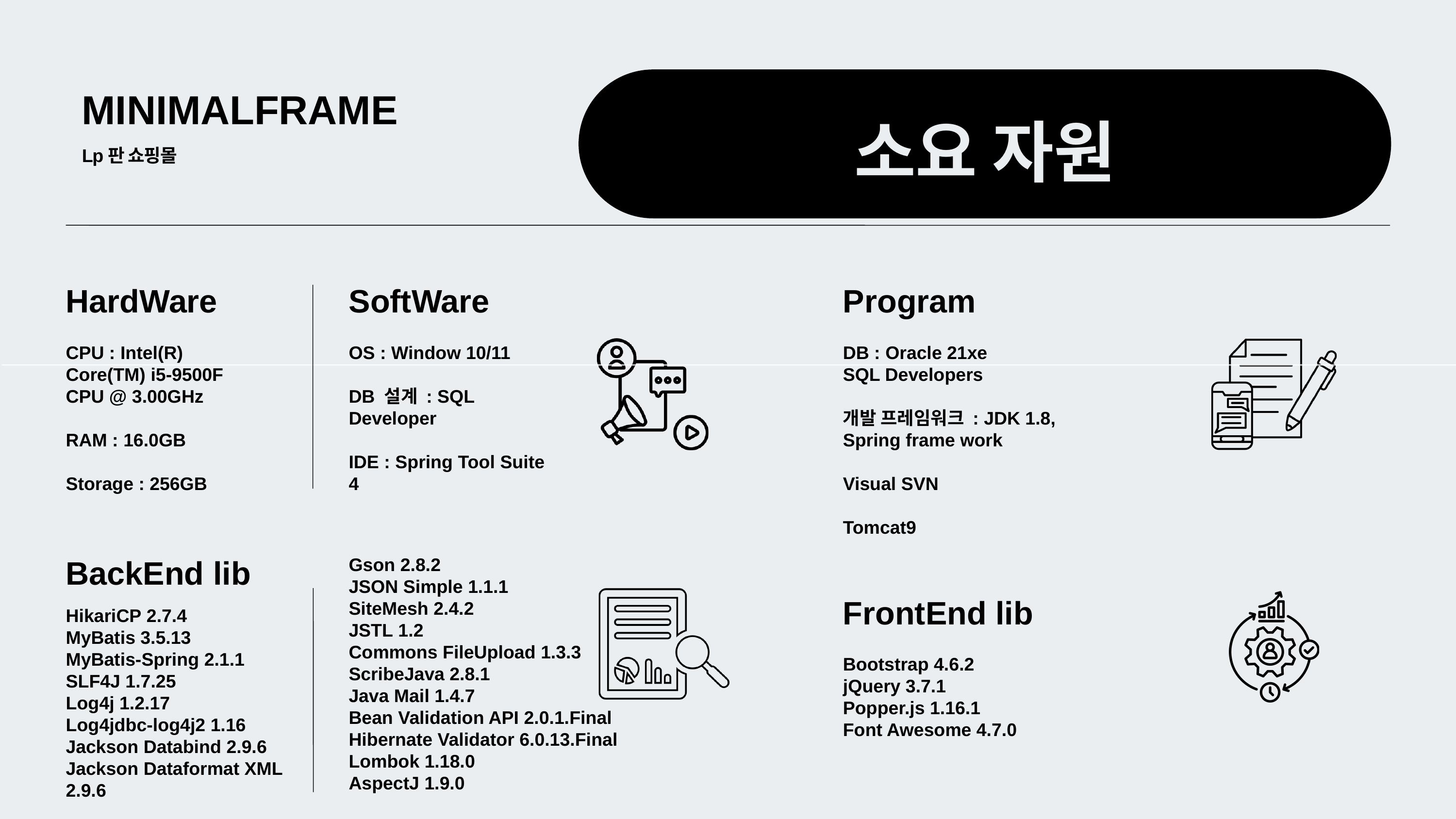

소요 자원
MINIMALFRAME
Lp판 쇼핑몰

HardWare

CPU : Intel(R) Core(TM) i5-9500F CPU @ 3.00GHz

RAM : 16.0GB

Storage : 256GB
SoftWare

OS : Window 10/11

DB 설계 : SQL Developer

IDE : Spring Tool Suite 4
Program

DB : Oracle 21xe
SQL Developers

개발 프레임워크 : JDK 1.8,
Spring frame work

Visual SVN

Tomcat9

BackEnd lib
Gson 2.8.2
JSON Simple 1.1.1
SiteMesh 2.4.2
JSTL 1.2
Commons FileUpload 1.3.3
ScribeJava 2.8.1
Java Mail 1.4.7
Bean Validation API 2.0.1.Final
Hibernate Validator 6.0.13.Final
Lombok 1.18.0
AspectJ 1.9.0

FrontEnd lib

Bootstrap 4.6.2
jQuery 3.7.1
Popper.js 1.16.1
Font Awesome 4.7.0
HikariCP 2.7.4
MyBatis 3.5.13
MyBatis-Spring 2.1.1
SLF4J 1.7.25
Log4j 1.2.17
Log4jdbc-log4j2 1.16
Jackson Databind 2.9.6
Jackson Dataformat XML 2.9.6